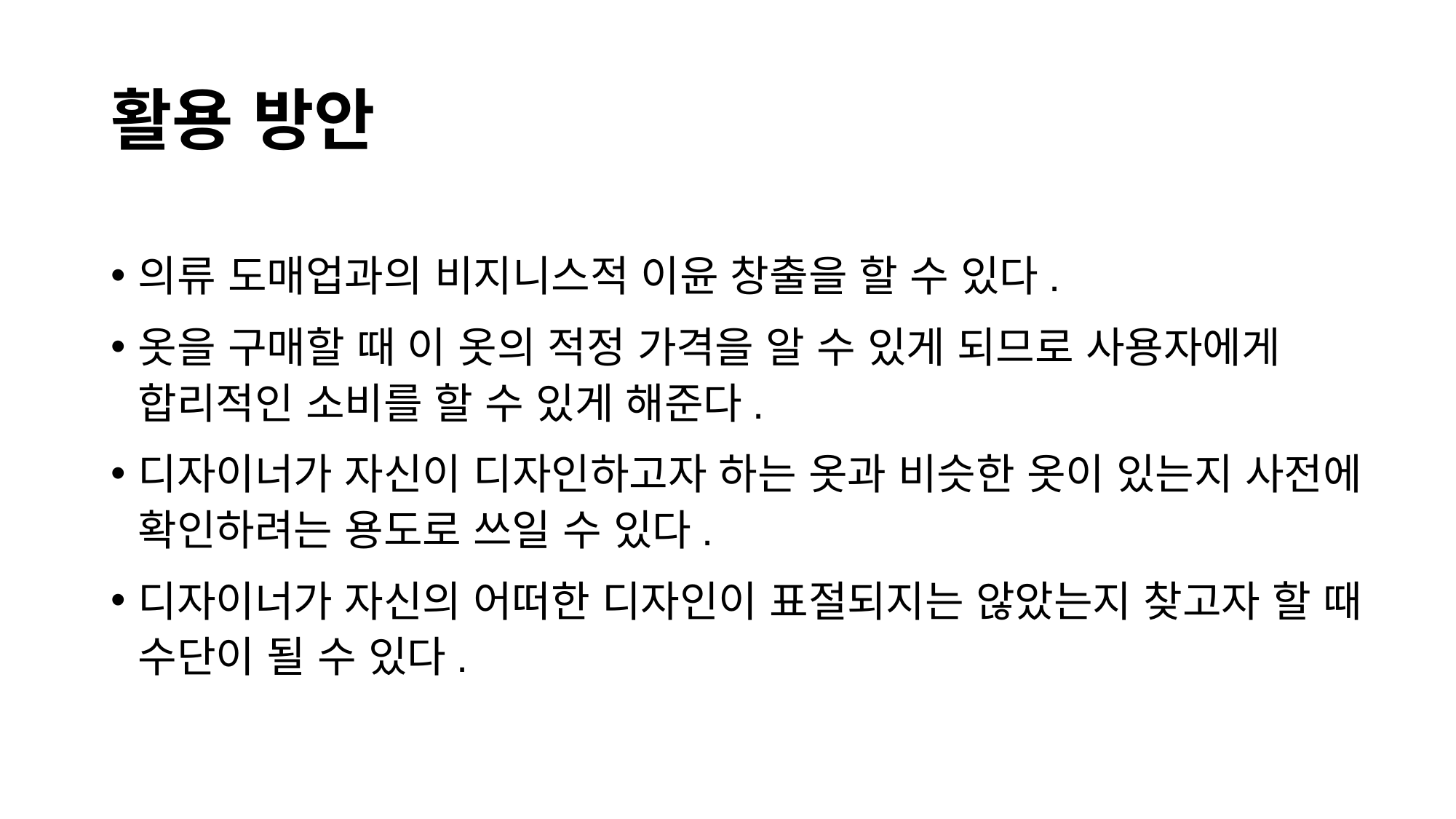

# 활용 방안
의류 도매업과의 비지니스적 이윤 창출을 할 수 있다.
옷을 구매할 때 이 옷의 적정 가격을 알 수 있게 되므로 사용자에게 합리적인 소비를 할 수 있게 해준다.
디자이너가 자신이 디자인하고자 하는 옷과 비슷한 옷이 있는지 사전에 확인하려는 용도로 쓰일 수 있다.
디자이너가 자신의 어떠한 디자인이 표절되지는 않았는지 찾고자 할 때 수단이 될 수 있다.